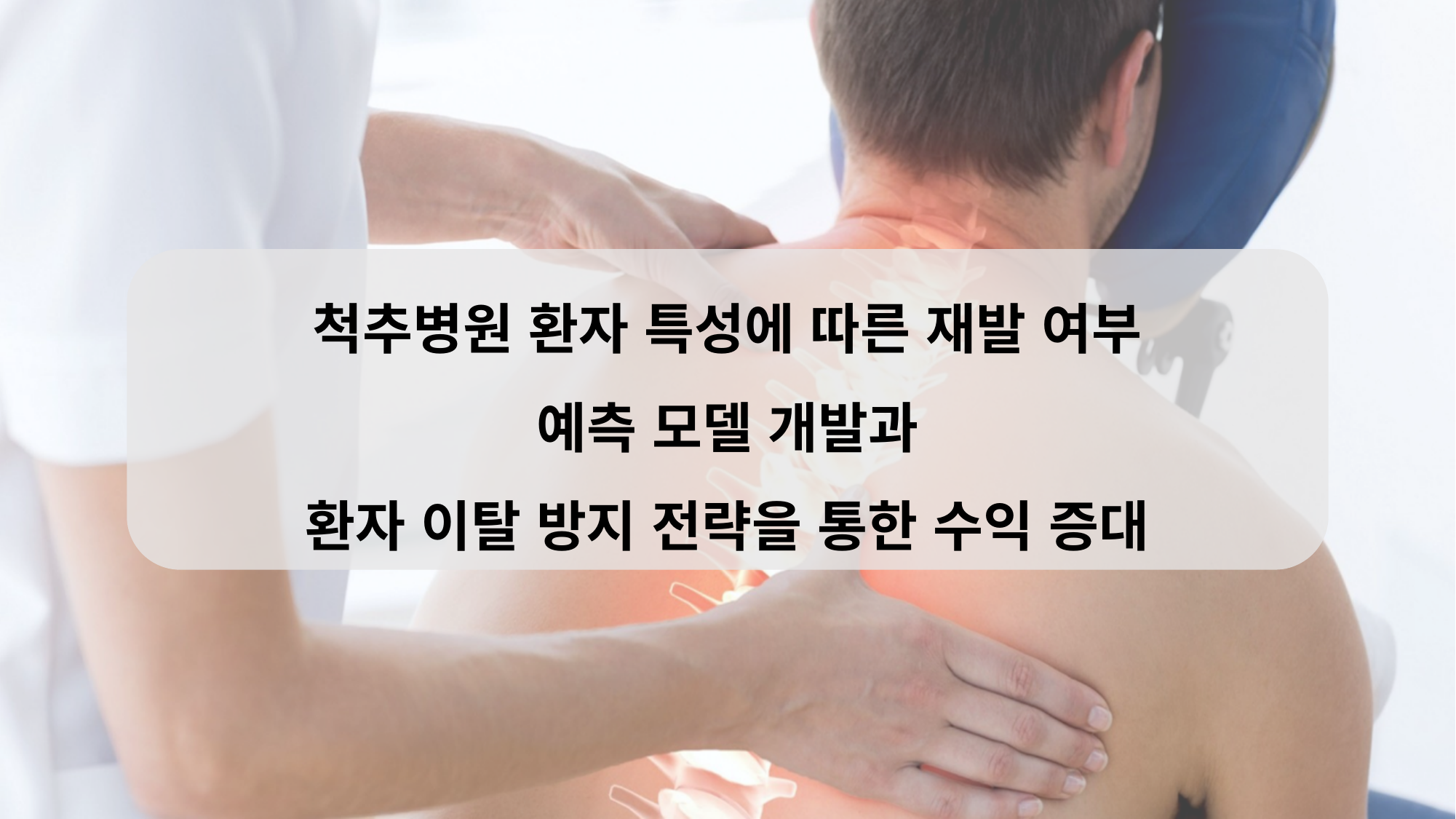

척추병원 환자 특성에 따른 재발 여부
예측 모델 개발과
환자 이탈 방지 전략을 통한 수익 증대